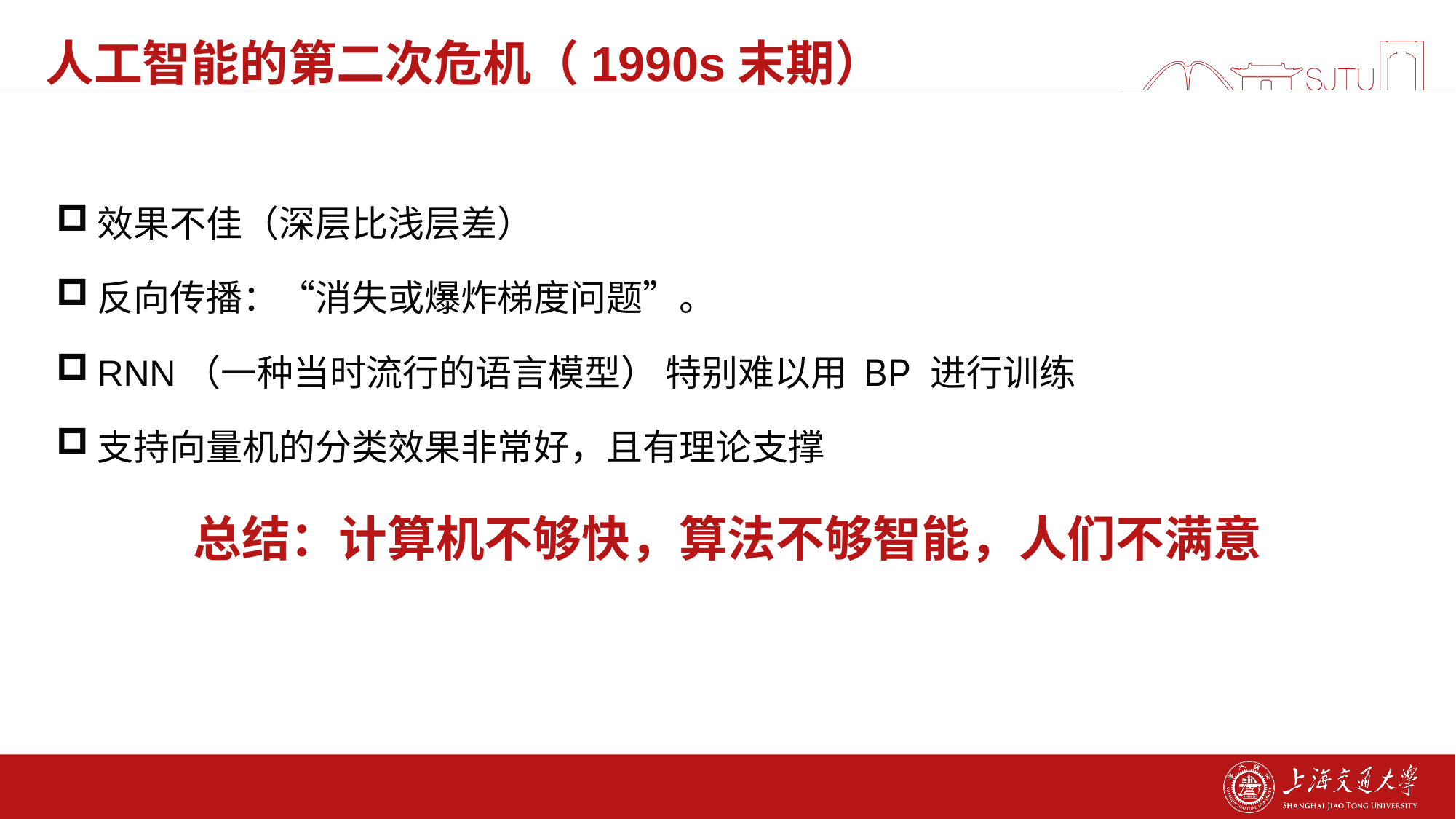

# 人工智能的第二次危机（1990s末期）
效果不佳（深层比浅层差）
反向传播：“消失或爆炸梯度问题”。
RNN（一种当时流行的语言模型） 特别难以用 BP 进行训练
支持向量机的分类效果非常好，且有理论支撑
总结：计算机不够快，算法不够智能，人们不满意